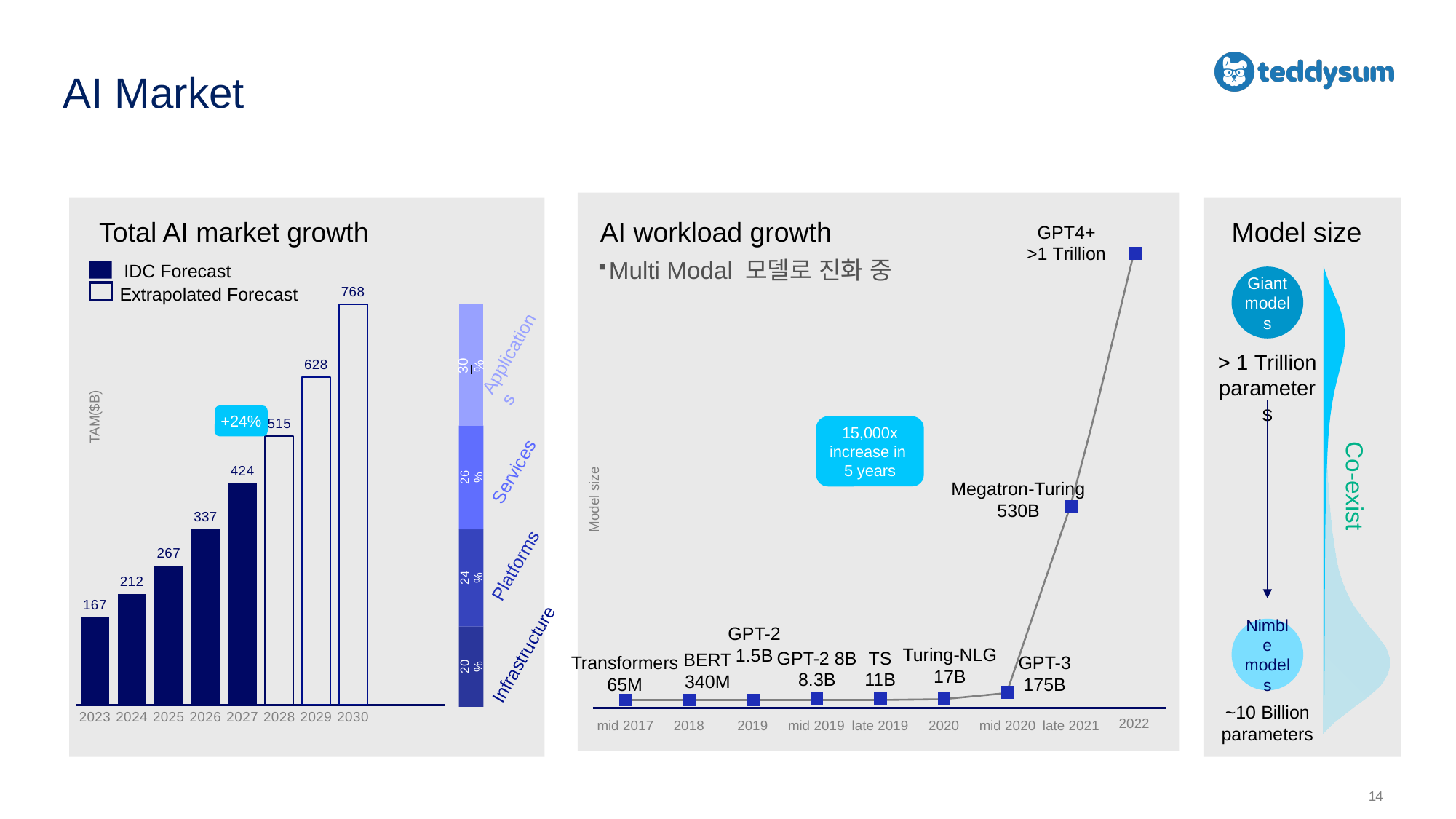

# AI Market

AI workload growth
GPT4+
>1 Trillion

Multi Modal 모델로 진화 중

15,000x increase in
5 years
Megatron-Turing
530B
Model size

GPT-2
1.5B
Turing-NLG
17B
TS
11B
GPT-2 8B
8.3B
BERT
340M
Transformers
65M
GPT-3
175B

2022
mid 2017
2018
2019
mid 2019
late 2019
2020
mid 2020
late 2021

Total AI market growth

[unsupported chart]

IDC Forecast

### Chart

| Category | Infrastructure | Platforms | Services | Applications |
|---|---|---|---|---|
| 2027 | 0.1975333568673528 | 0.24 | 0.2559845665463479 | 0.29911174273756225 |
Extrapolated Forecast

Applications
TAM($B)
+24%
Services
Platforms
Infrastructure

Model size
Giant
models

> 1 Trillion
parameters
Co-exist
Nimble models
~10 Billion
parameters